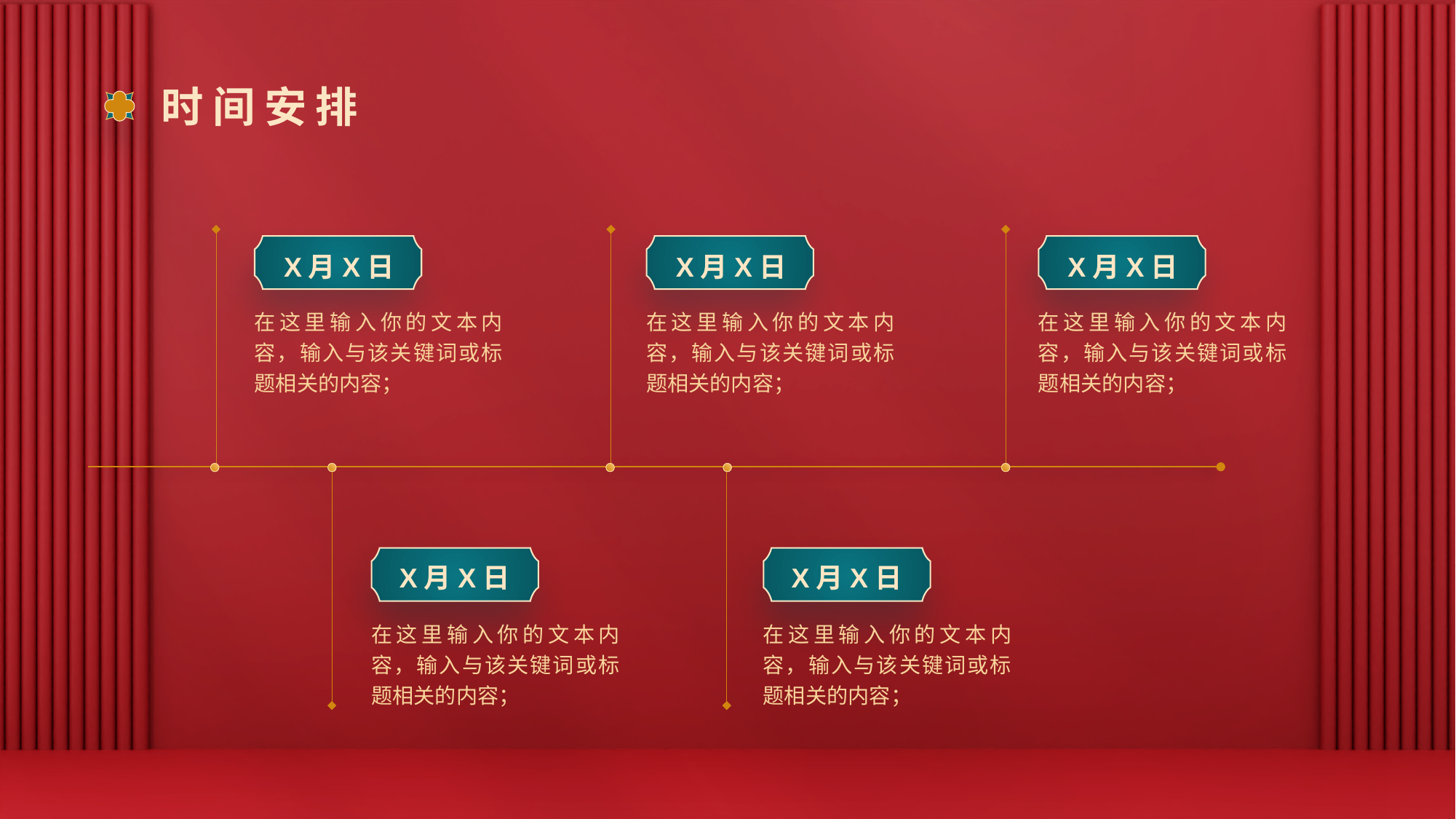

# 时间安排

X月X日
X月X日
X月X日
在这里输入你的文本内容，输入与该关键词或标题相关的内容；
在这里输入你的文本内容，输入与该关键词或标题相关的内容；
在这里输入你的文本内容，输入与该关键词或标题相关的内容；

X月X日
X月X日
在这里输入你的文本内容，输入与该关键词或标题相关的内容；
在这里输入你的文本内容，输入与该关键词或标题相关的内容；